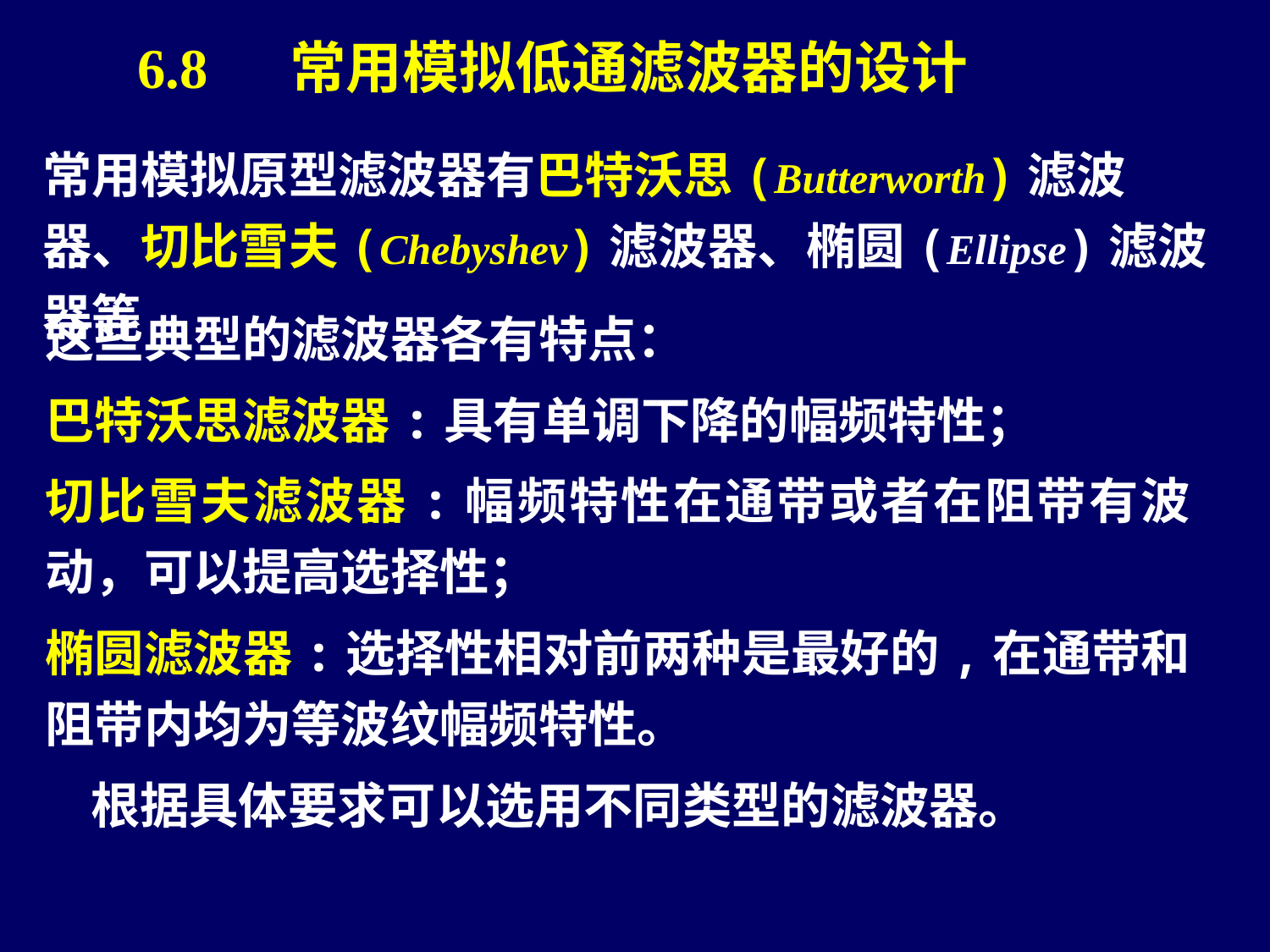

6.8  常用模拟低通滤波器的设计
常用模拟原型滤波器有巴特沃思(Butterworth)滤波器、切比雪夫(Chebyshev)滤波器、椭圆(Ellipse)滤波器等
这些典型的滤波器各有特点：
巴特沃思滤波器:具有单调下降的幅频特性；
切比雪夫滤波器:幅频特性在通带或者在阻带有波动，可以提高选择性；
椭圆滤波器:选择性相对前两种是最好的,在通带和阻带内均为等波纹幅频特性。
   根据具体要求可以选用不同类型的滤波器。